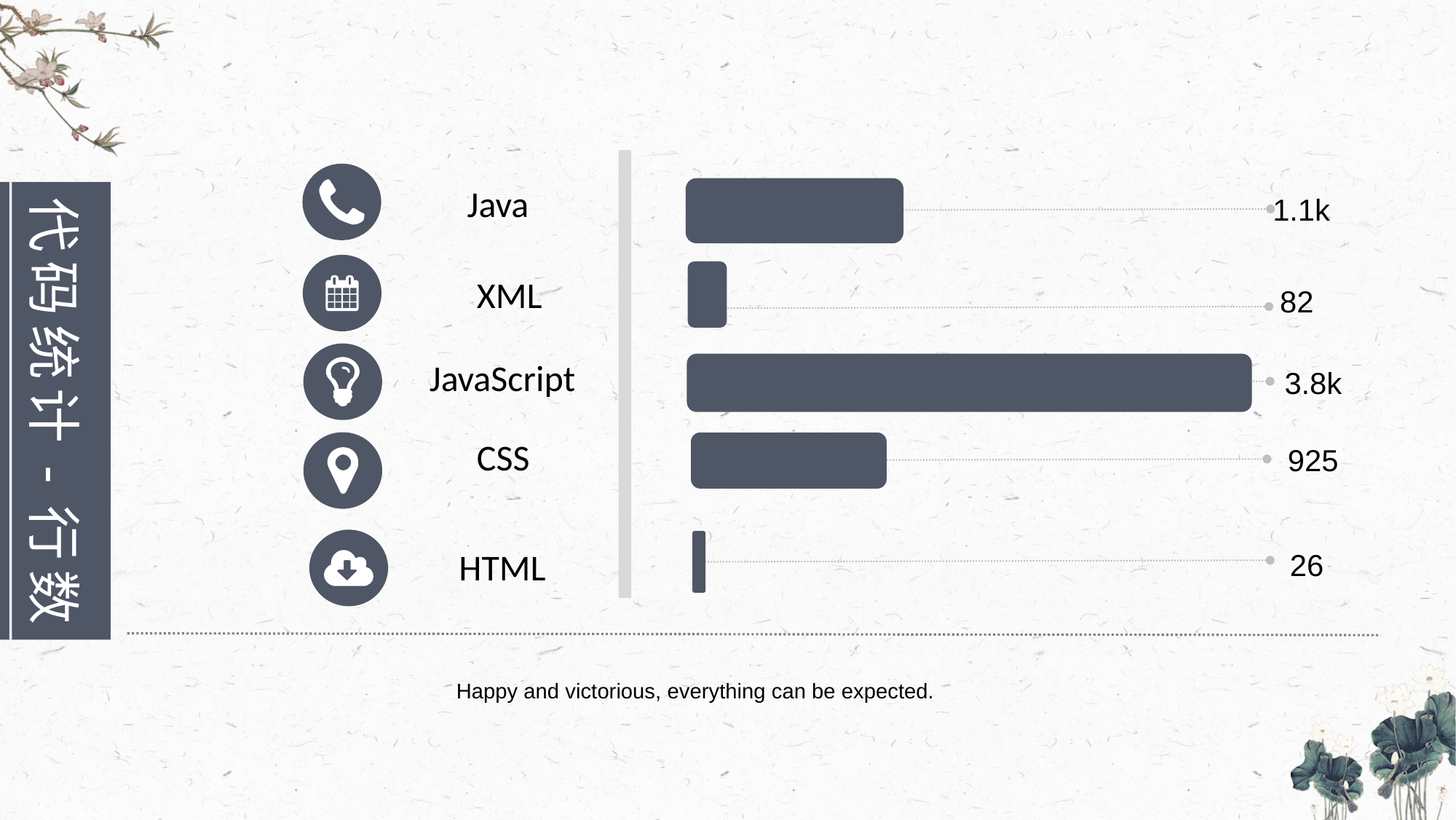

Java
代码统计-行数

1.1k

XML

82

JavaScript
3.8k

CSS

925

HTML
26
Happy and victorious, everything can be expected.